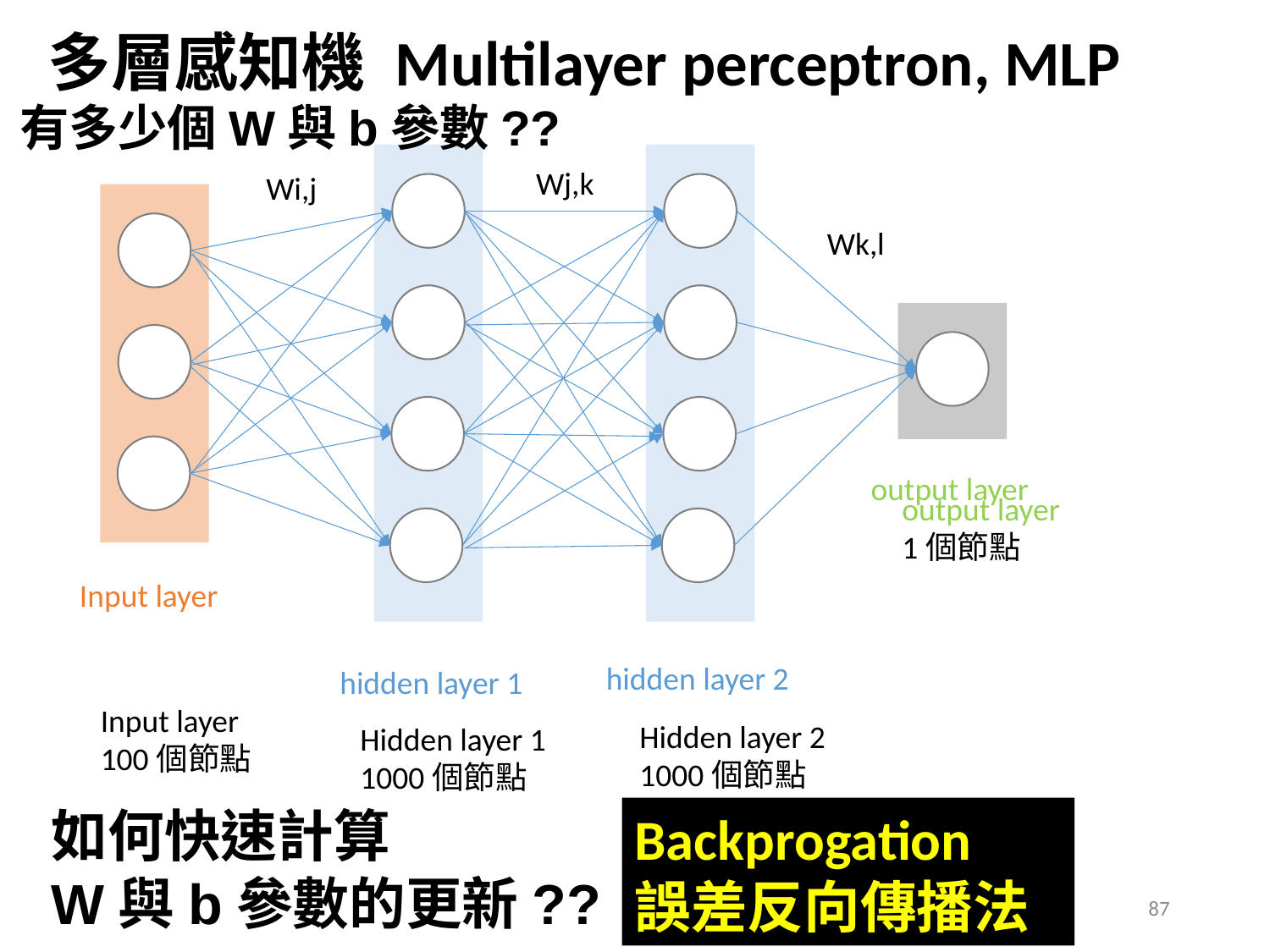

多層感知機 Multilayer perceptron, MLP
有多少個W與b參數??

Wj,k
Wi,j
Wk,l
output layer
hidden layer 2
hidden layer 1
Input layer
output layer
1個節點
Input layer
100個節點
Hidden layer 2
1000個節點
Hidden layer 1
1000個節點
如何快速計算
W與b參數的更新??
Backprogation
誤差反向傳播法
87